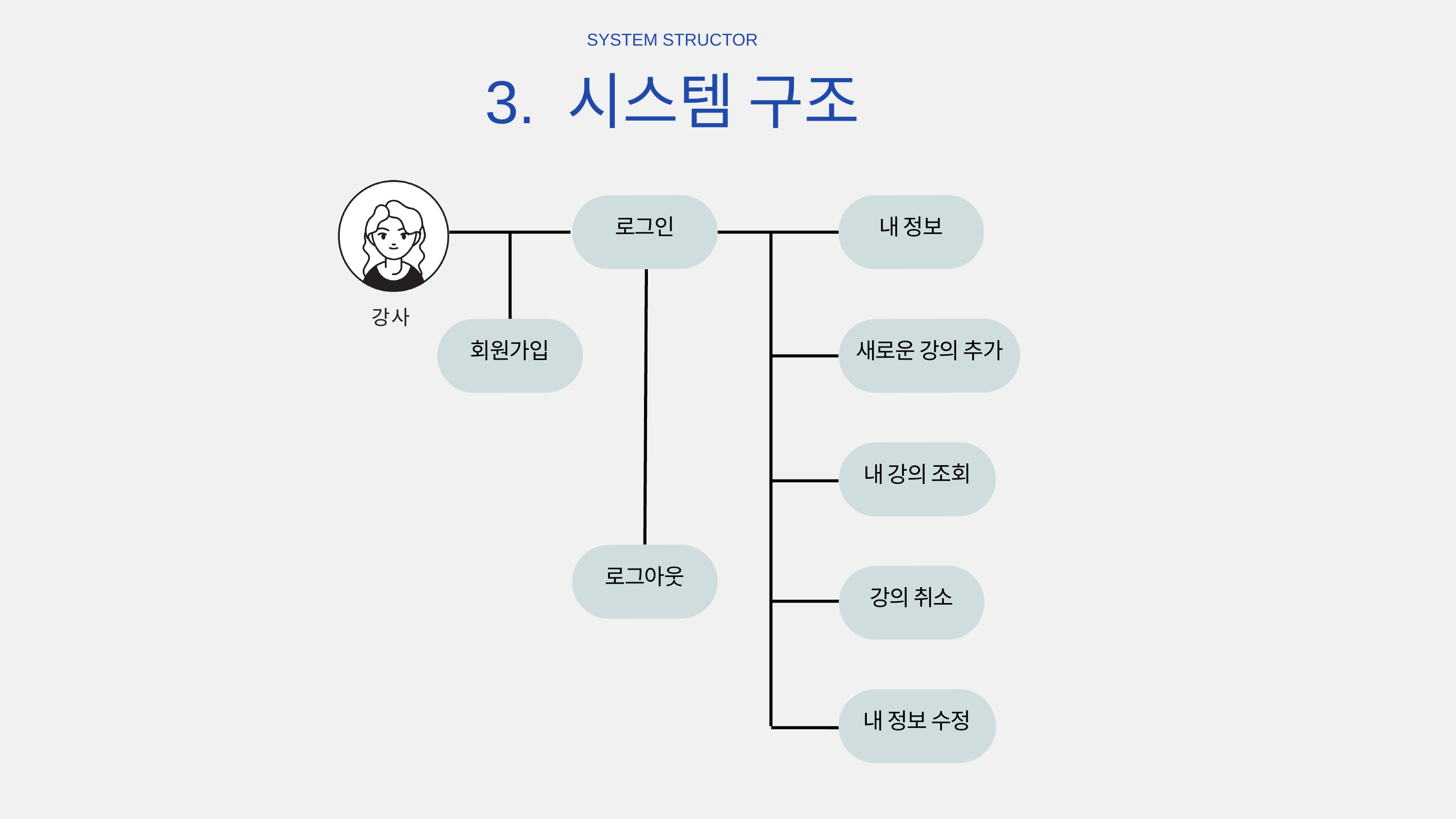

SYSTEM STRUCTOR
3. 시스템 구조

로그인

내 정보

강사

새로운 강의 추가

회원가입

내 강의 조회

로그아웃

강의 취소

내 정보 수정